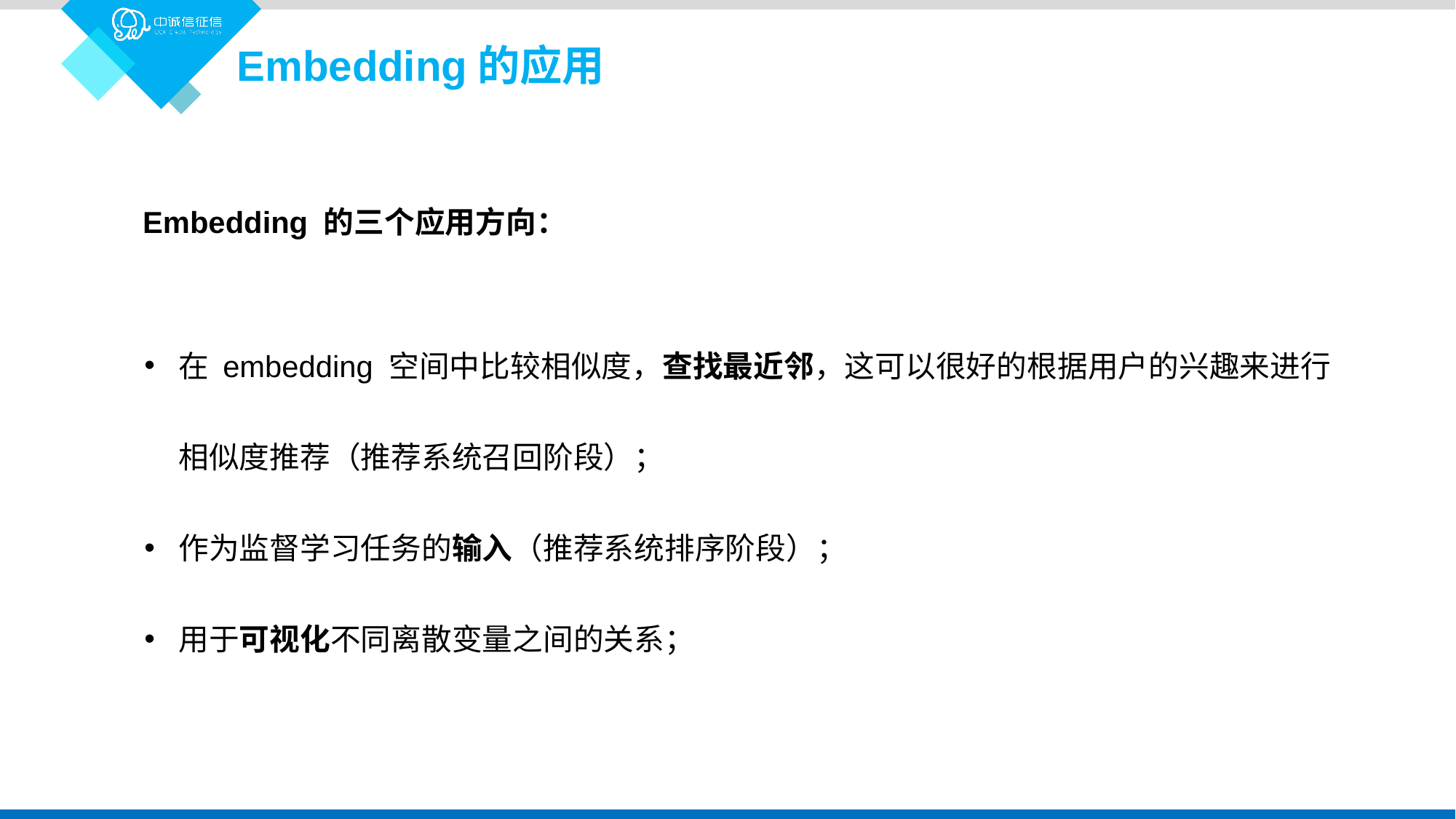

Embedding的应用
Embedding 的三个应用方向：
在 embedding 空间中比较相似度，查找最近邻，这可以很好的根据用户的兴趣来进行相似度推荐（推荐系统召回阶段）；
作为监督学习任务的输入（推荐系统排序阶段）；
用于可视化不同离散变量之间的关系；